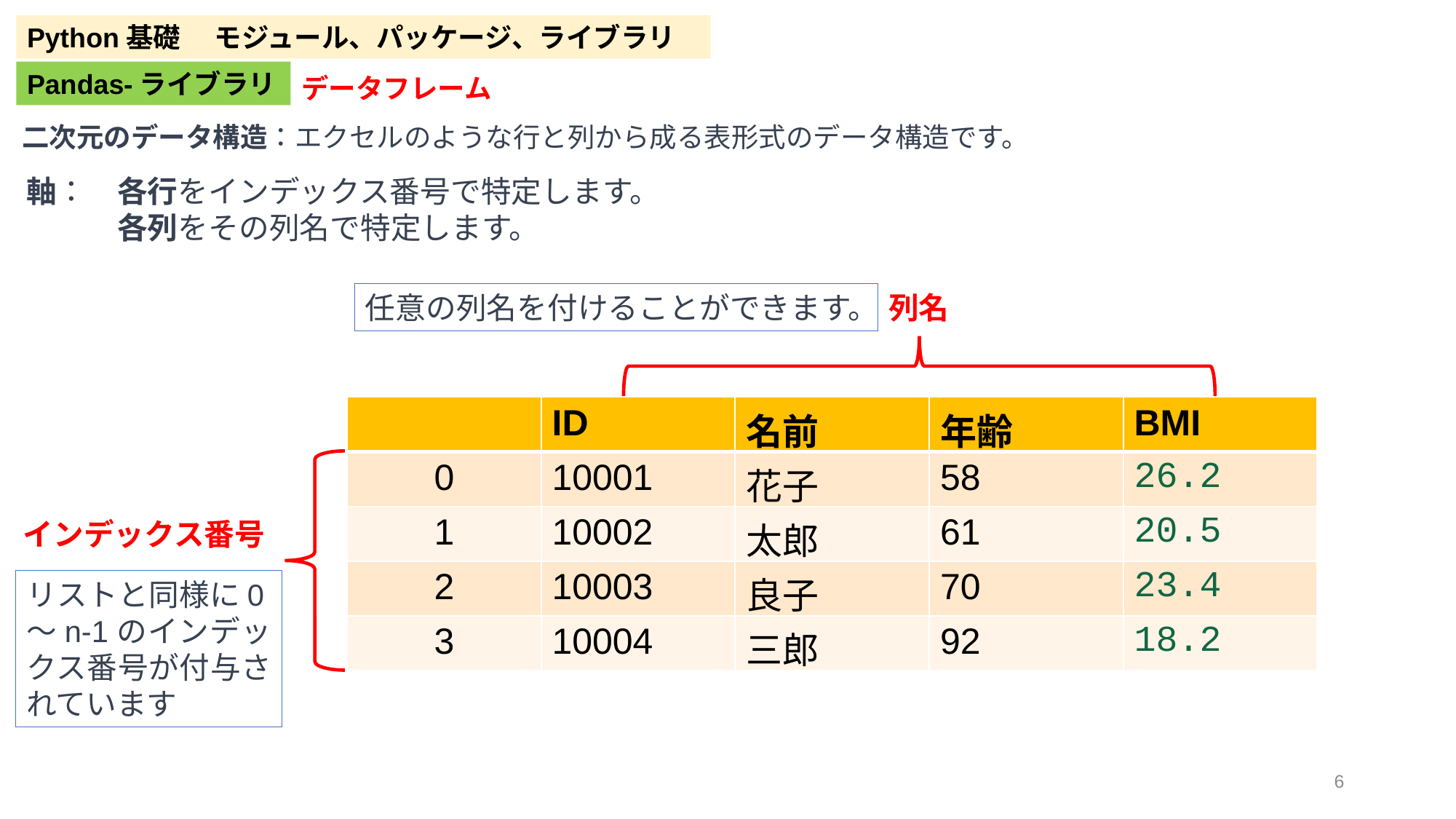

Python基礎
モジュール、パッケージ、ライブラリ
Pandas-ライブラリ
データフレーム

二次元のデータ構造：エクセルのような行と列から成る表形式のデータ構造です。
軸：　各行をインデックス番号で特定します。
　　　各列をその列名で特定します。
任意の列名を付けることができます。
列名
|  | ID | 名前 | 年齢 | BMI |
| --- | --- | --- | --- | --- |
| 0 | 10001 | 花子 | 58 | 26.2 |
| 1 | 10002 | 太郎 | 61 | 20.5 |
| 2 | 10003 | 良子 | 70 | 23.4 |
| 3 | 10004 | 三郎 | 92 | 18.2 |

インデックス番号
リストと同様に0～n-1のインデックス番号が付与されています
6